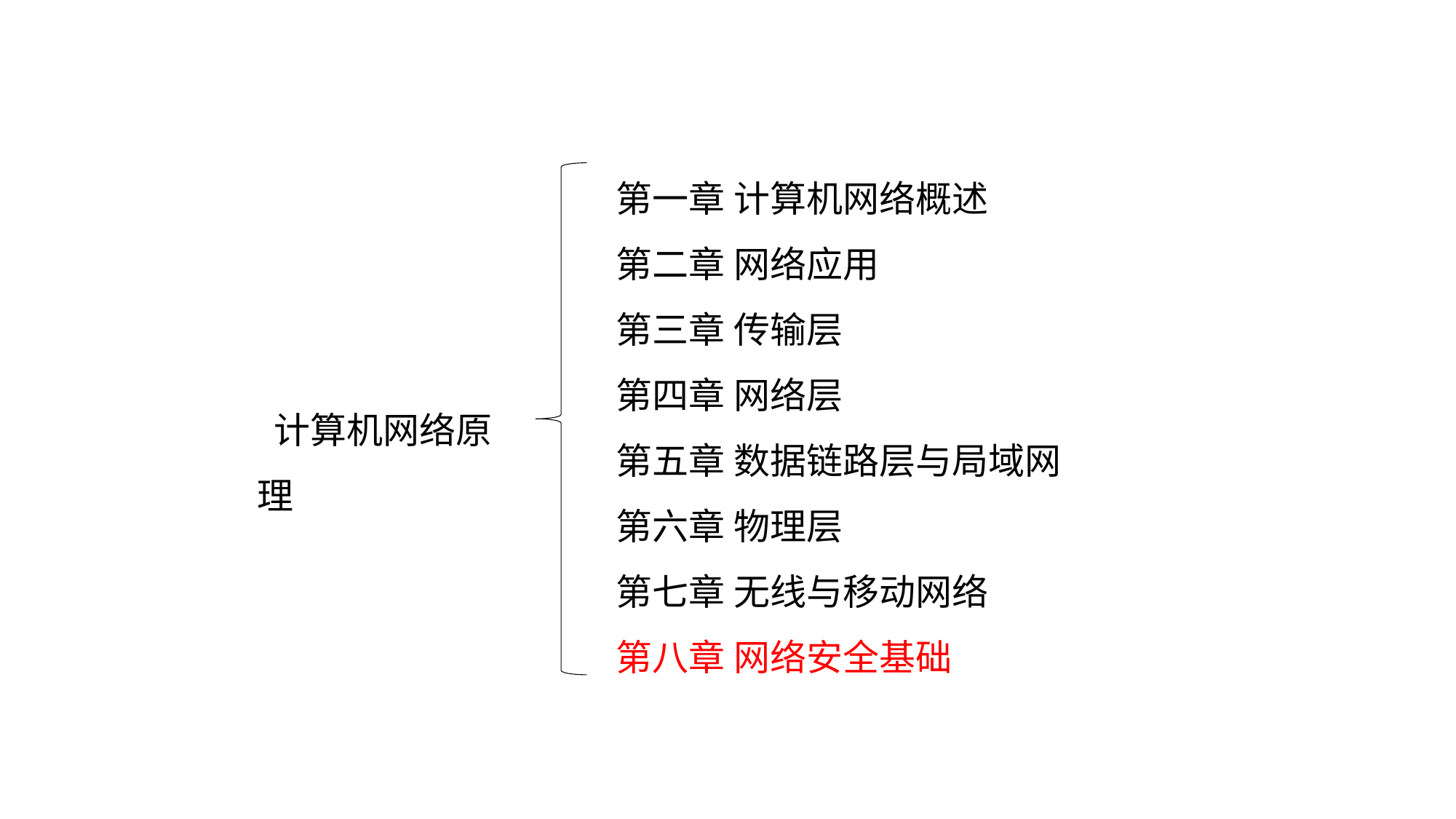

第一章 计算机网络概述
第二章 网络应用
第三章 传输层
第四章 网络层
第五章 数据链路层与局域网
第六章 物理层
第七章 无线与移动网络
第八章 网络安全基础

 计算机网络原理